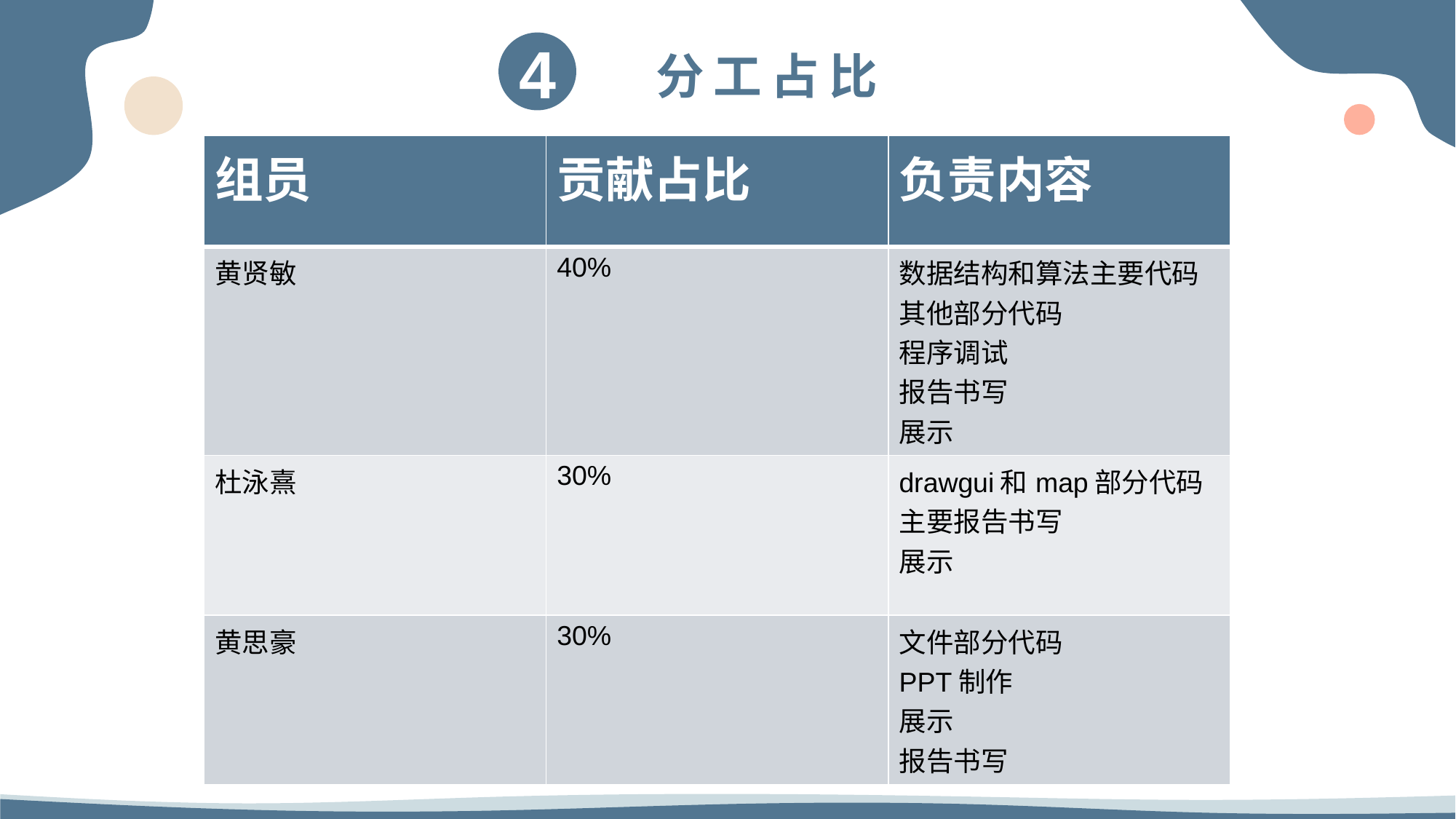

| 组员 | 贡献占比 | 负责内容 |
| --- | --- | --- |
| 黄贤敏 | 40% | 数据结构和算法主要代码 其他部分代码 程序调试 报告书写 展示 |
| 杜泳熹 | 30% | drawgui和map部分代码 主要报告书写 展示 |
| 黄思豪 | 30% | 文件部分代码 PPT制作 展示 报告书写 |